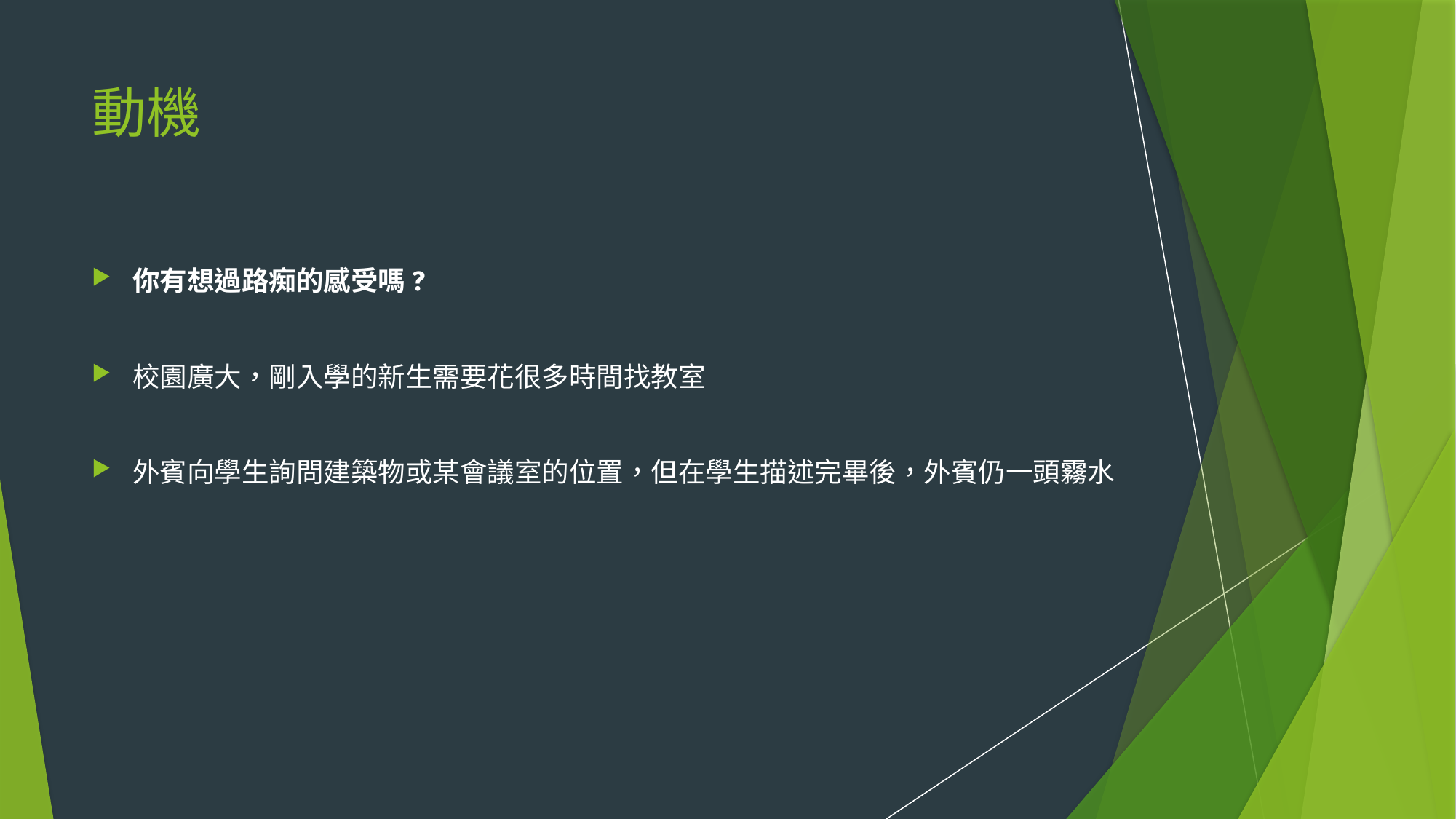

# 動機
你有想過路痴的感受嗎?

校園廣大，剛入學的新生需要花很多時間找教室

外賓向學生詢問建築物或某會議室的位置，但在學生描述完畢後，外賓仍一頭霧水